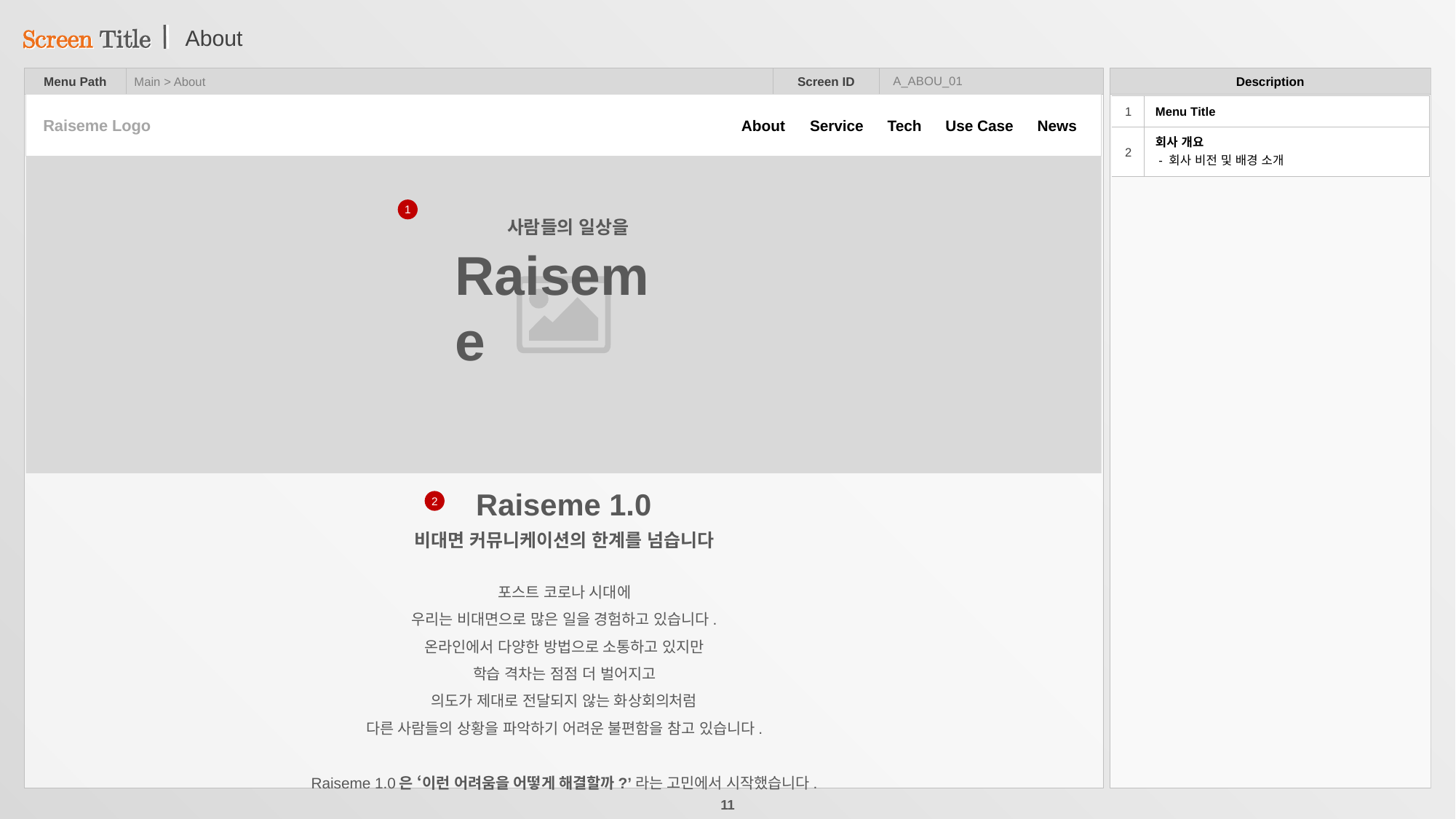

# About
A_ABOU_01
Main > About

| 1 | Menu Title |
| --- | --- |
| 2 | 회사 개요 - 회사 비전 및 배경 소개 |
About
Service
Tech
Use Case
News
Raiseme Logo

1
사람들의 일상을
Raiseme

Raiseme 1.0
2
비대면 커뮤니케이션의 한계를 넘습니다
포스트 코로나 시대에
우리는 비대면으로 많은 일을 경험하고 있습니다.
온라인에서 다양한 방법으로 소통하고 있지만
학습 격차는 점점 더 벌어지고
의도가 제대로 전달되지 않는 화상회의처럼
다른 사람들의 상황을 파악하기 어려운 불편함을 참고 있습니다.

Raiseme 1.0은 ‘이런 어려움을 어떻게 해결할까?’라는 고민에서 시작했습니다.